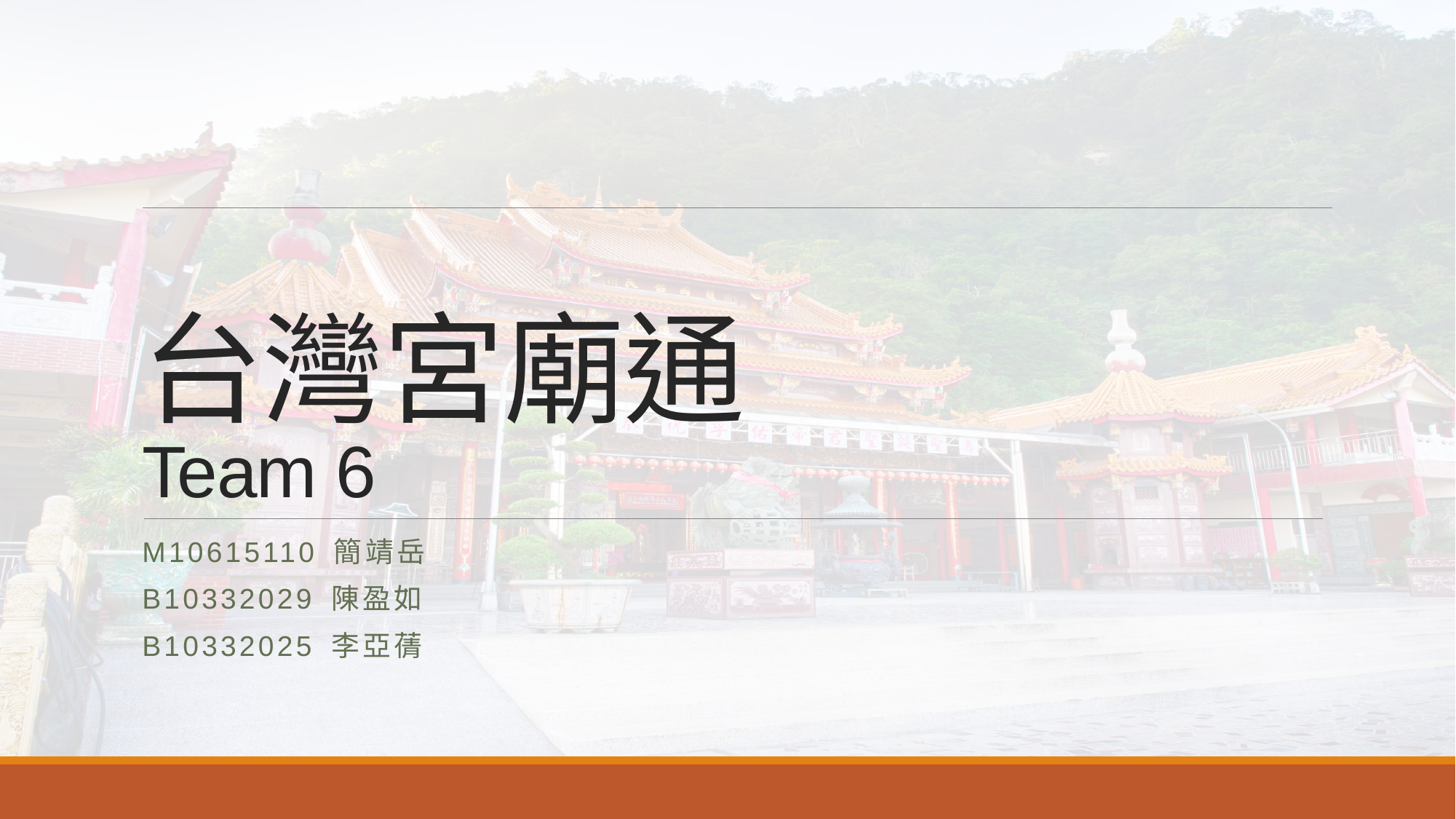

# 台灣宮廟通 Team 6
M10615110 簡靖岳
B10332029 陳盈如
B10332025 李亞蒨